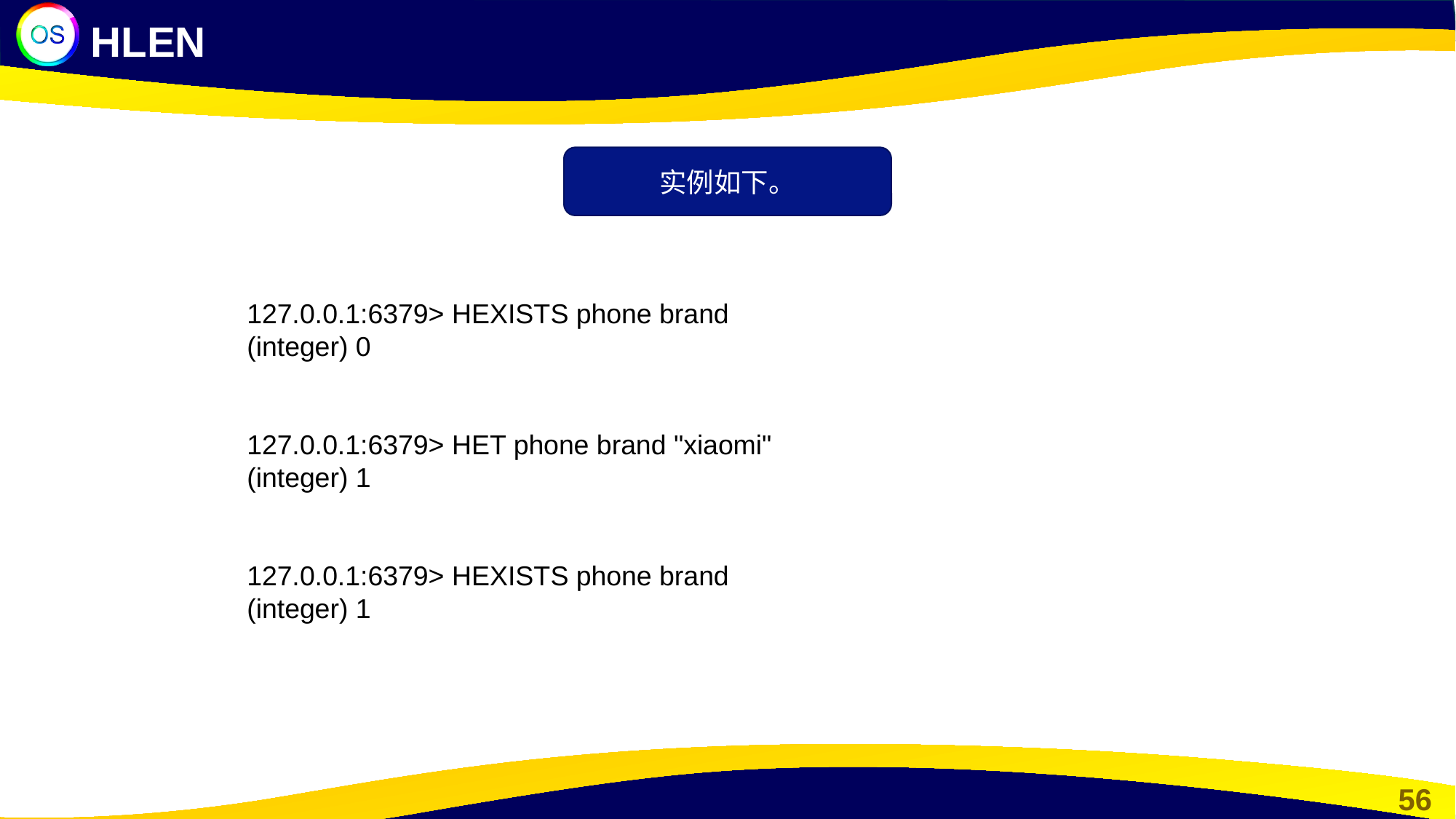

HLEN
实例如下。
127.0.0.1:6379> HEXISTS phone brand
(integer) 0

127.0.0.1:6379> HET phone brand "xiaomi"
(integer) 1

127.0.0.1:6379> HEXISTS phone brand
(integer) 1